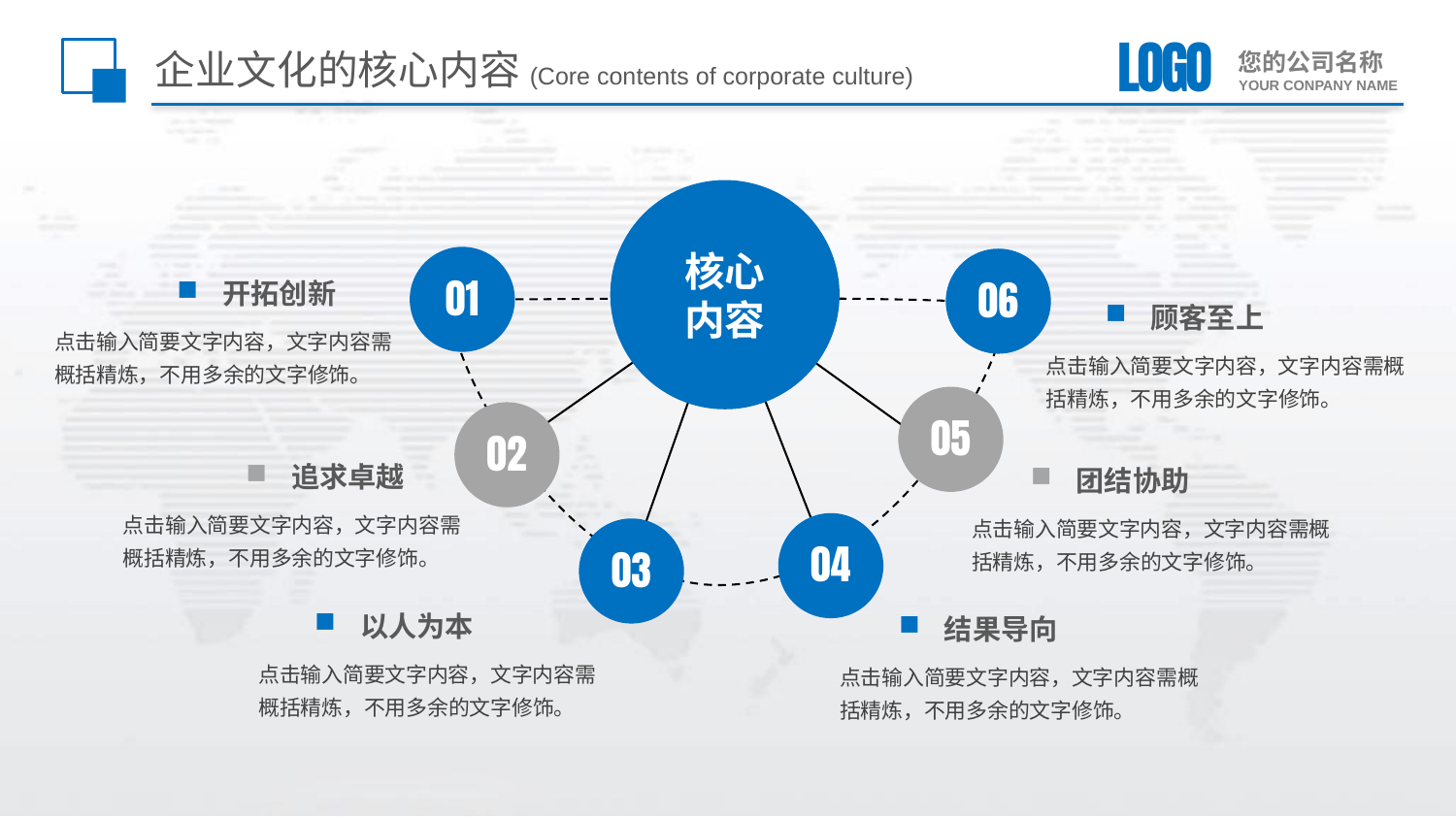

# 企业文化的核心内容(Core contents of corporate culture)

核心内容
01
06
开拓创新
顾客至上

点击输入简要文字内容，文字内容需概括精炼，不用多余的文字修饰。
点击输入简要文字内容，文字内容需概括精炼，不用多余的文字修饰。
05
02
追求卓越
团结协助
点击输入简要文字内容，文字内容需概括精炼，不用多余的文字修饰。
点击输入简要文字内容，文字内容需概括精炼，不用多余的文字修饰。
04
03
以人为本
结果导向
点击输入简要文字内容，文字内容需概括精炼，不用多余的文字修饰。
点击输入简要文字内容，文字内容需概括精炼，不用多余的文字修饰。